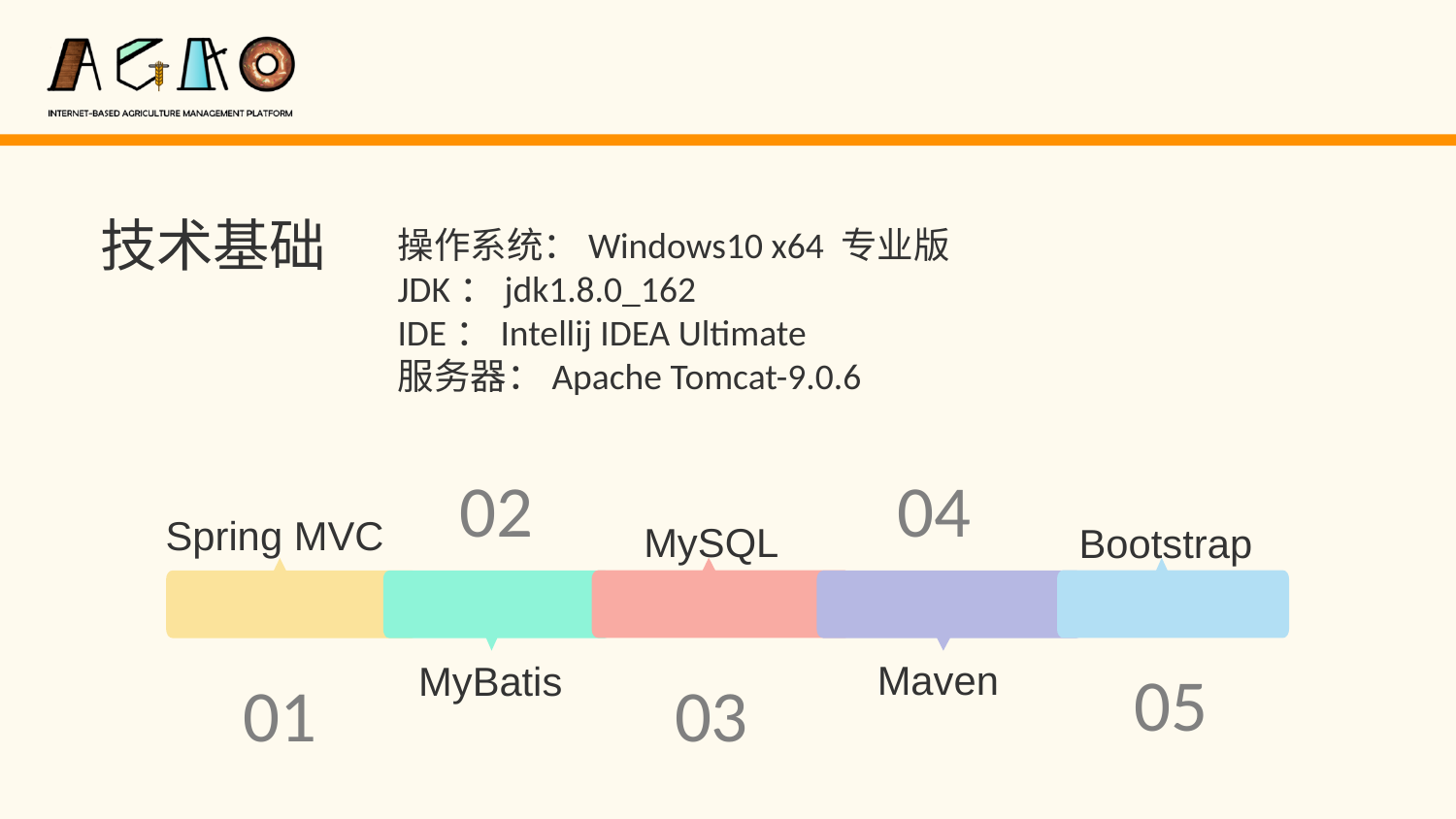

技术基础
操作系统：Windows10 x64 专业版
JDK：jdk1.8.0_162
IDE：Intellij IDEA Ultimate
服务器：Apache Tomcat-9.0.6
02
04
Spring MVC
MySQL
Bootstrap

Maven
MyBatis
05
03
01